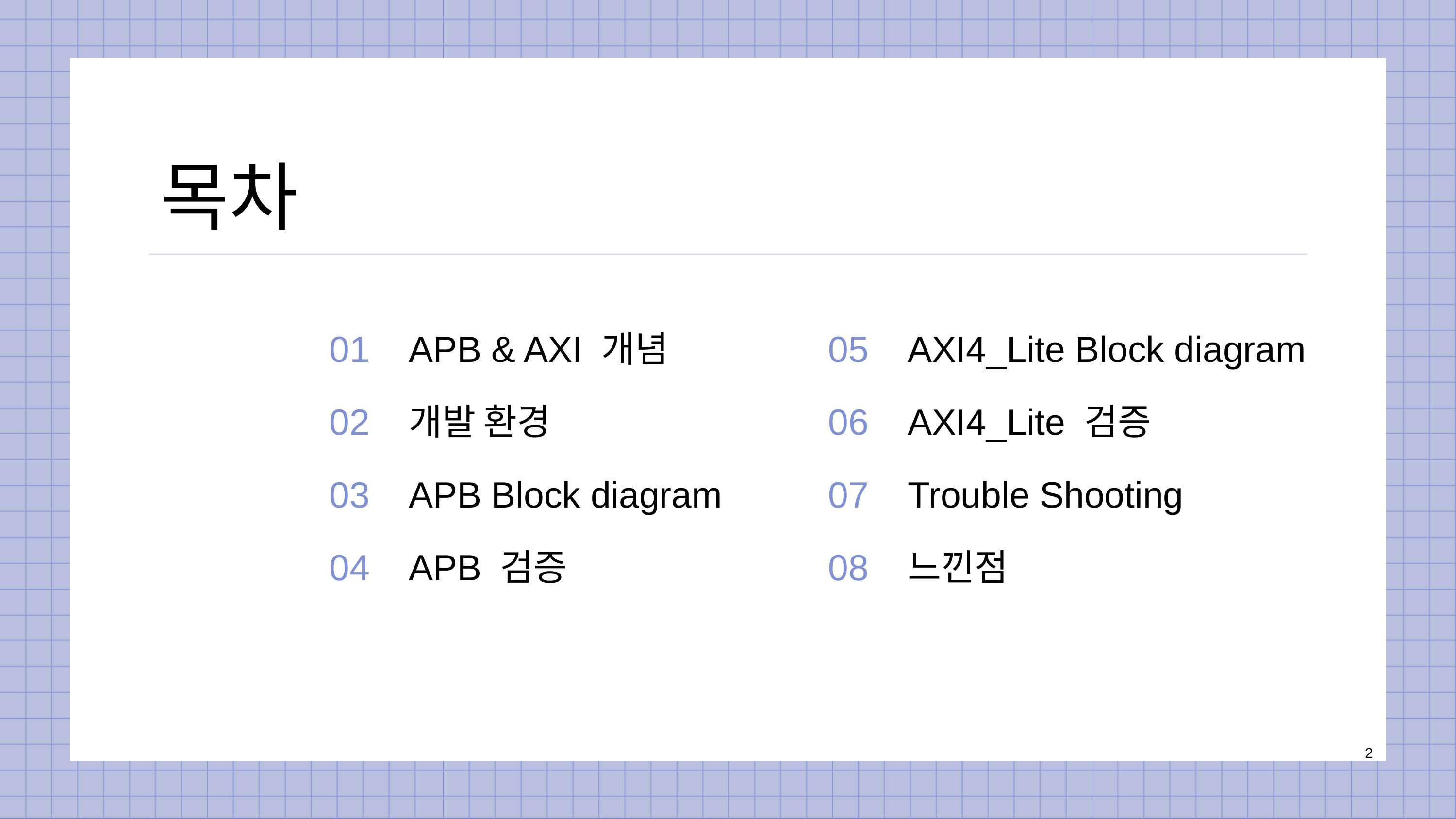

목차

01
02
03
04
APB & AXI 개념
개발 환경
APB Block diagram
APB 검증
05
06
07
08
AXI4_Lite Block diagram
AXI4_Lite 검증
Trouble Shooting
느낀점
2